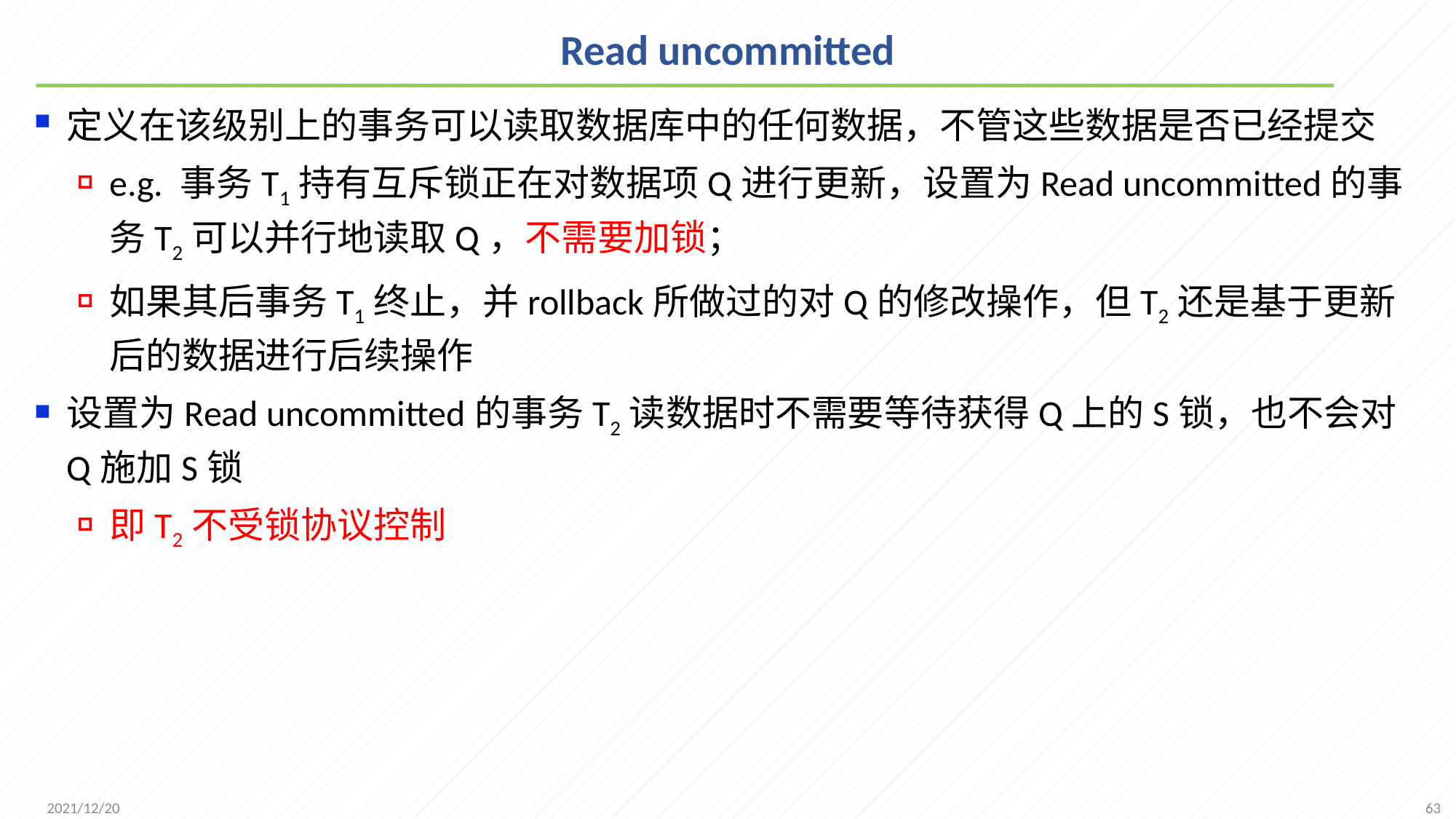

# Read uncommitted
定义在该级别上的事务可以读取数据库中的任何数据，不管这些数据是否已经提交
e.g. 事务T1持有互斥锁正在对数据项Q进行更新，设置为Read uncommitted的事务T2可以并行地读取Q，不需要加锁；
如果其后事务T1终止，并rollback所做过的对Q的修改操作，但T2还是基于更新后的数据进行后续操作
设置为Read uncommitted的事务T2读数据时不需要等待获得Q上的S锁，也不会对Q施加S锁
即T2不受锁协议控制

63
2021/12/20